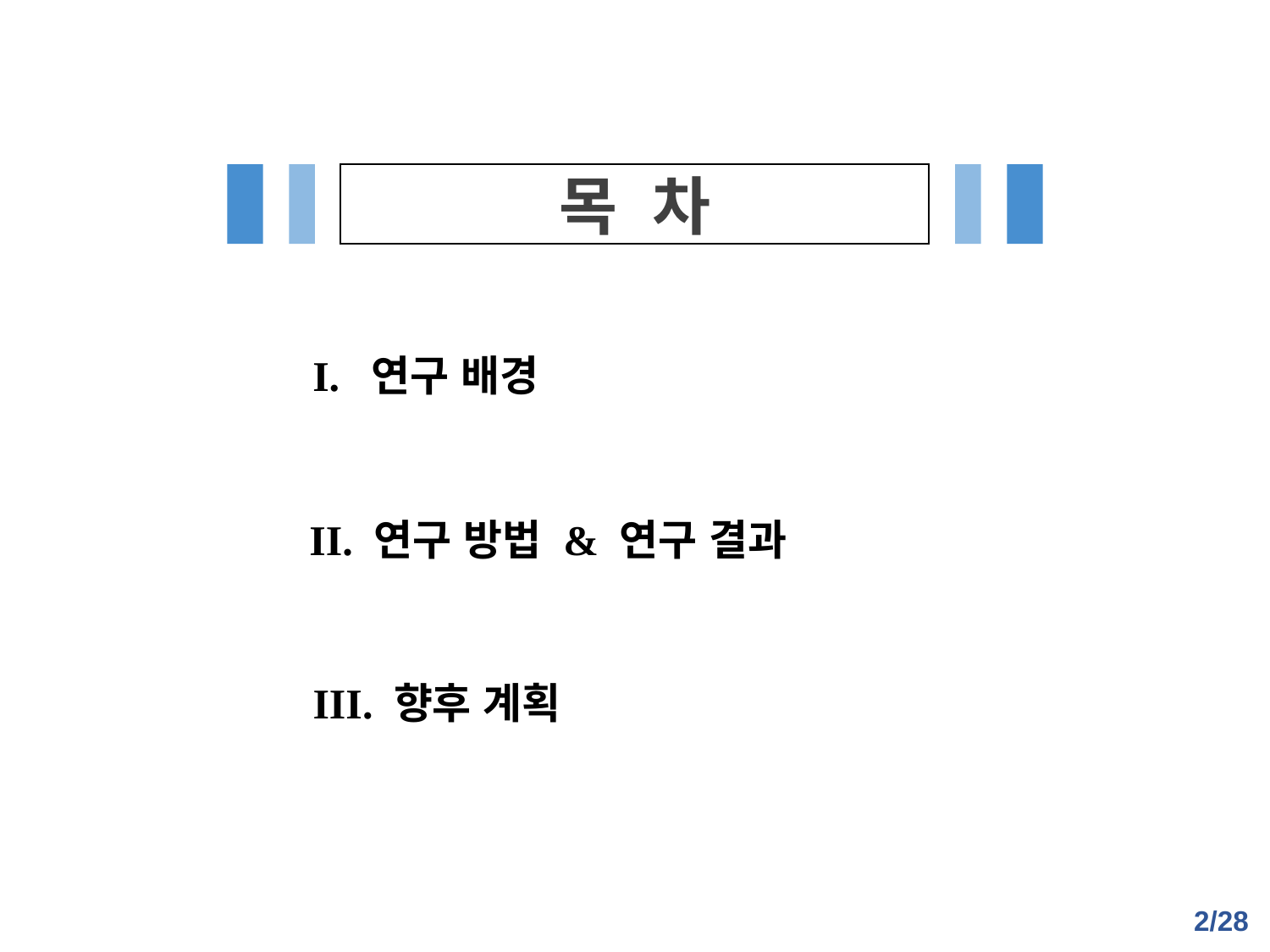

목  차

I.  연구 배경
II. 연구 방법 & 연구 결과
III. 향후 계획
2/28